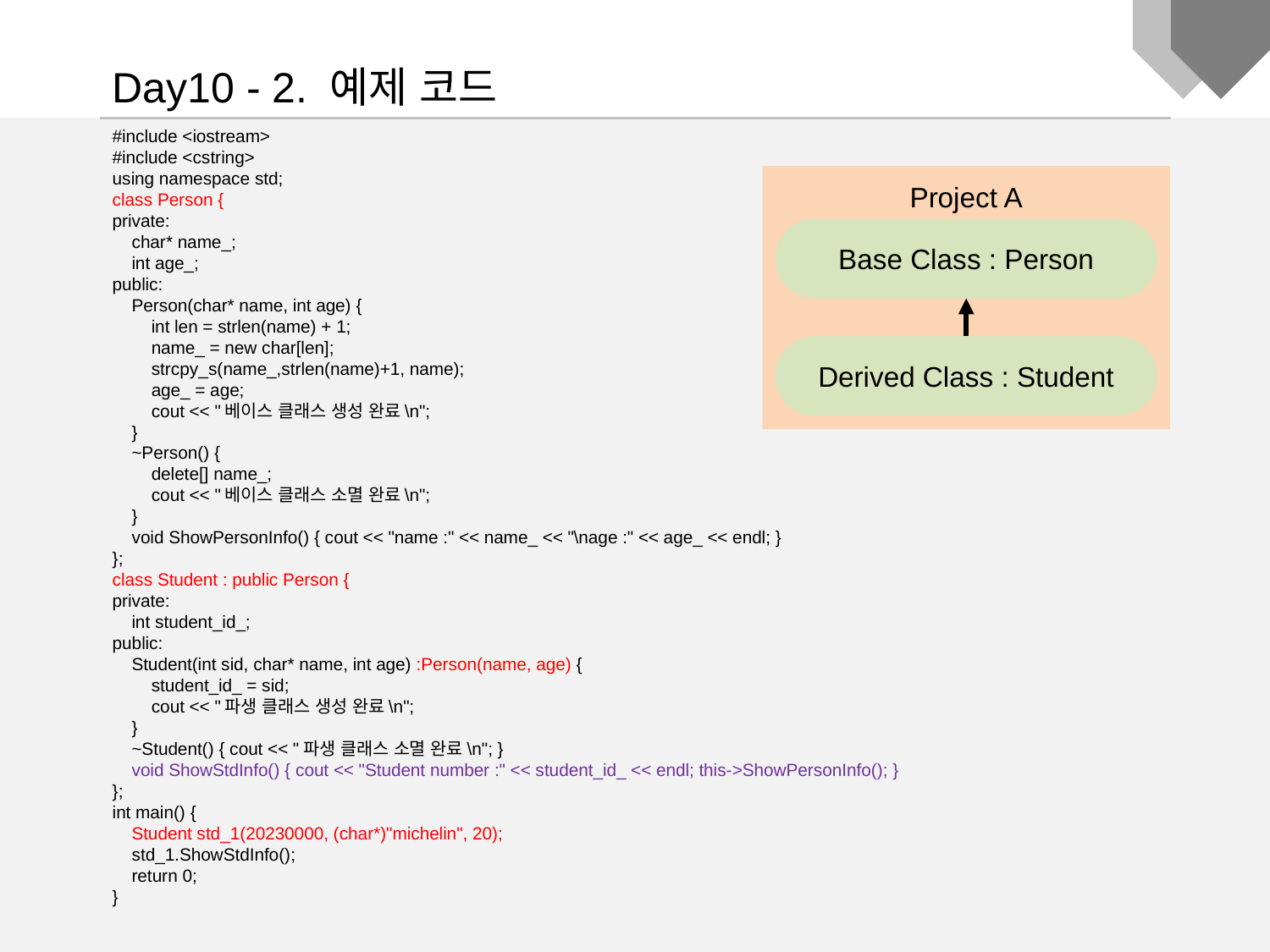

Day10 - 2. 예제 코드
#include <iostream>
#include <cstring>
using namespace std;
class Person {
private:
    char* name_;
    int age_;
public:
    Person(char* name, int age) {
        int len = strlen(name) + 1;
        name_ = new char[len];
        strcpy_s(name_,strlen(name)+1, name);
        age_ = age;
        cout << "베이스 클래스 생성 완료\n";
    }
    ~Person() {
        delete[] name_;
        cout << "베이스 클래스 소멸 완료\n";
    }
    void ShowPersonInfo() { cout << "name :" << name_ << "\nage :" << age_ << endl; }
};
class Student : public Person {
private:
    int student_id_;
public:
    Student(int sid, char* name, int age) :Person(name, age) {
        student_id_ = sid;
        cout << "파생 클래스 생성 완료\n";
    }
    ~Student() { cout << "파생 클래스 소멸 완료\n"; }
    void ShowStdInfo() { cout << "Student number :" << student_id_ << endl; this->ShowPersonInfo(); }
};
int main() {
    Student std_1(20230000, (char*)"michelin", 20);
    std_1.ShowStdInfo();
    return 0;
}
Project A

Base Class : Person
Derived Class : Student